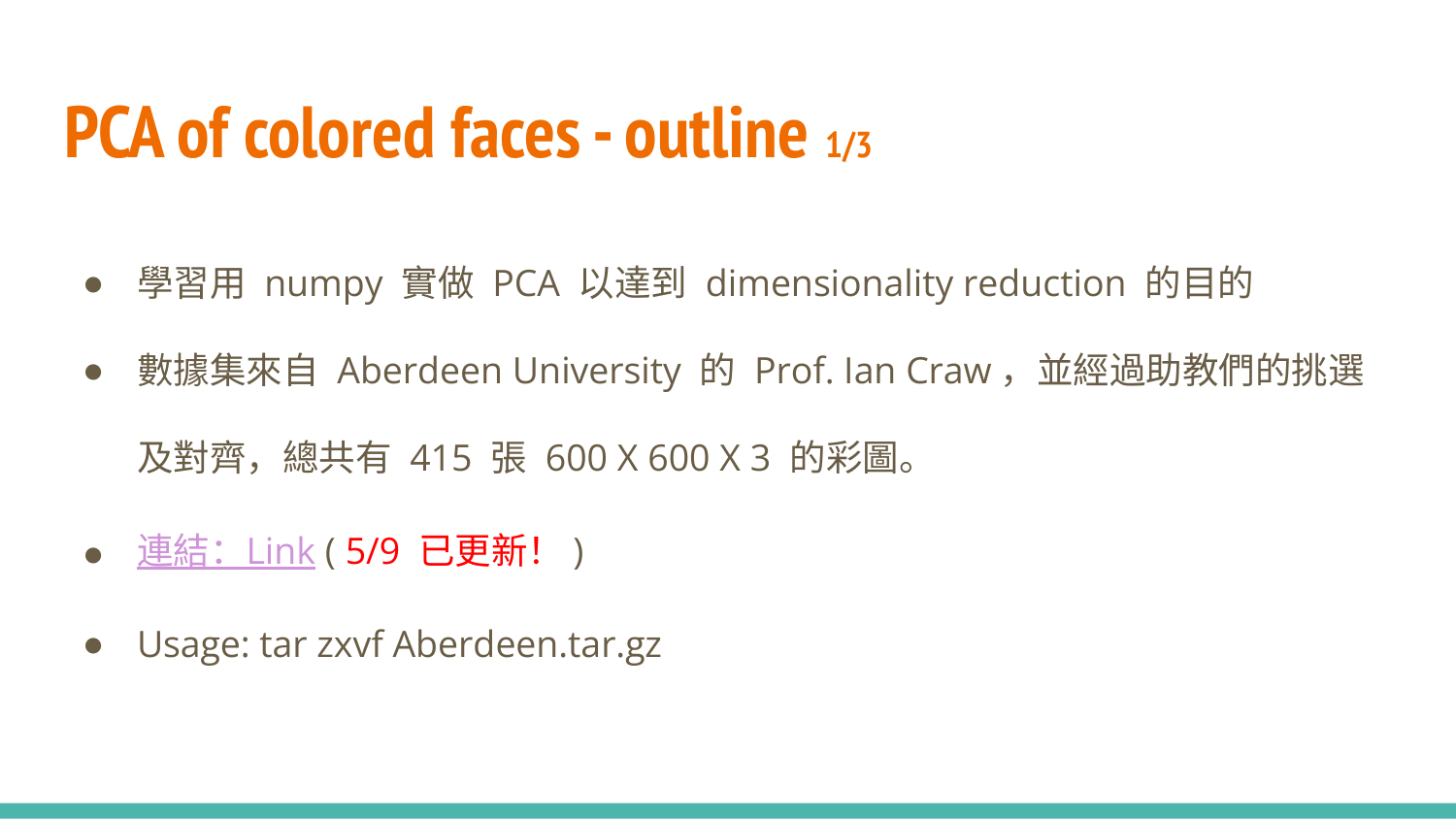

# PCA of colored faces - outline 1/3
學習用 numpy 實做 PCA 以達到 dimensionality reduction 的目的
數據集來自 Aberdeen University 的 Prof. Ian Craw，並經過助教們的挑選及對齊，總共有 415 張 600 X 600 X 3 的彩圖。
連結：Link ( 5/9 已更新！)
Usage: tar zxvf Aberdeen.tar.gz